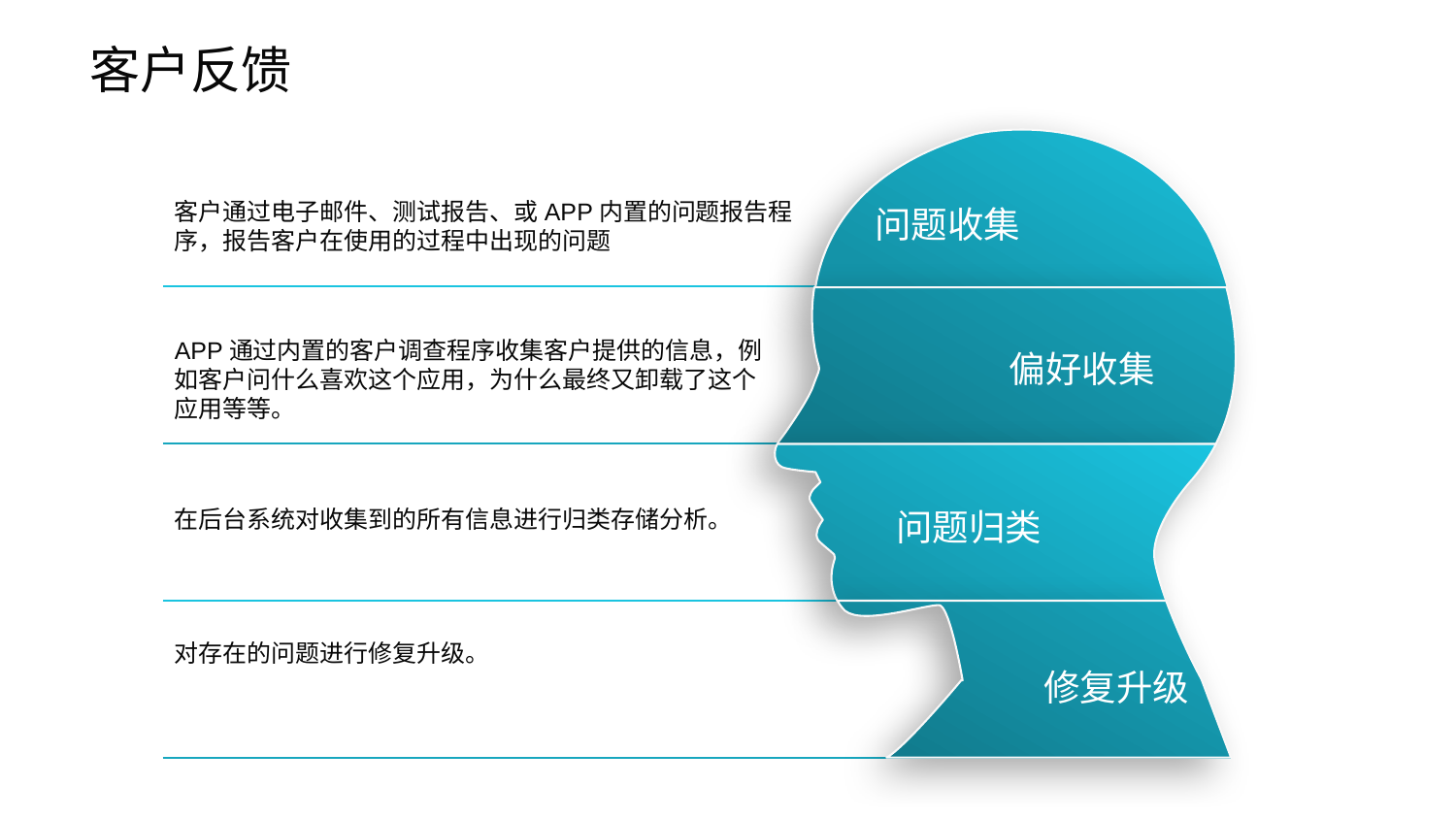

客户反馈

客户通过电子邮件、测试报告、或APP内置的问题报告程序，报告客户在使用的过程中出现的问题

问题收集

APP通过内置的客户调查程序收集客户提供的信息，例如客户问什么喜欢这个应用，为什么最终又卸载了这个应用等等。

偏好收集

在后台系统对收集到的所有信息进行归类存储分析。

问题归类

对存在的问题进行修复升级。

修复升级